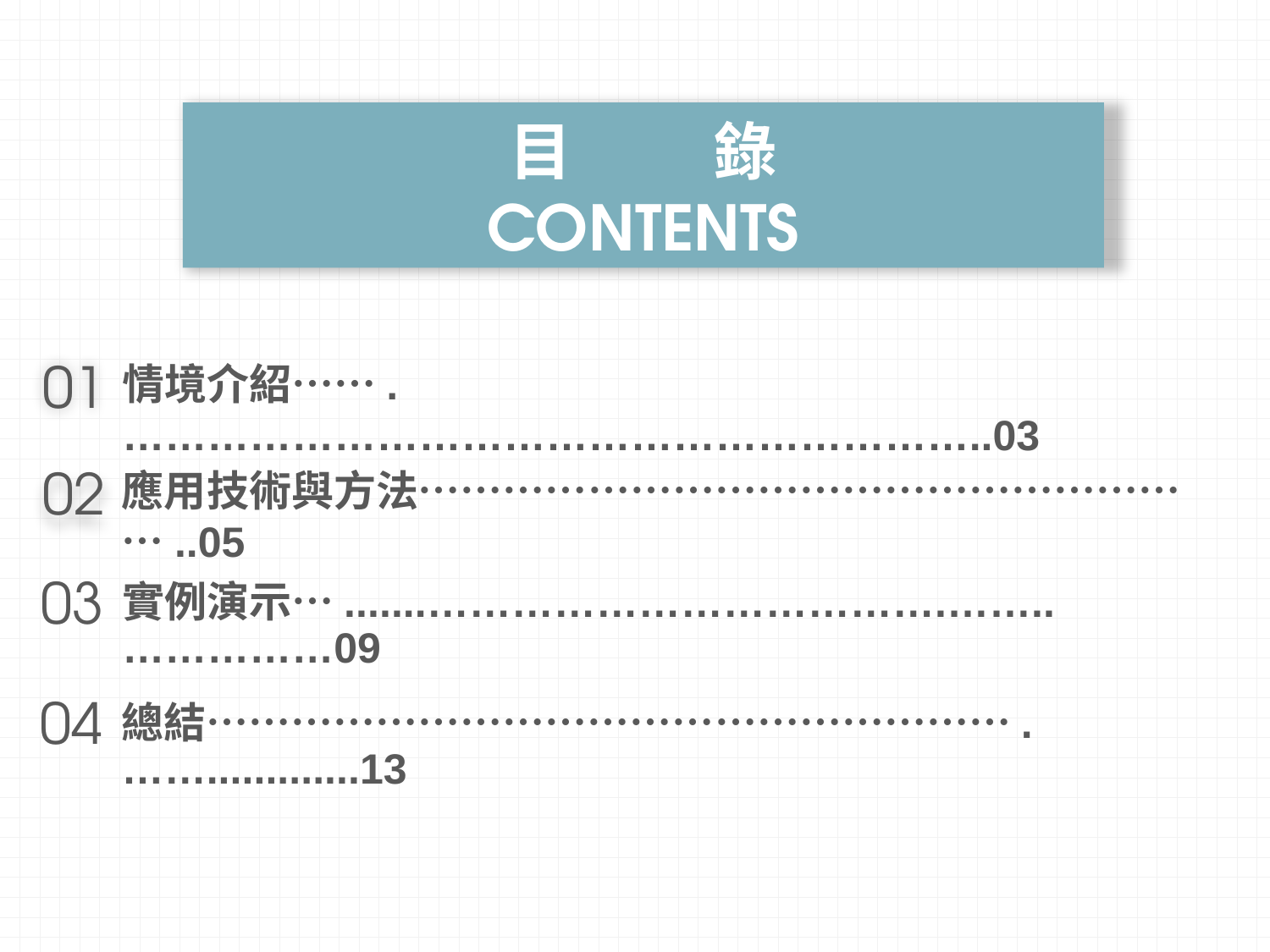

目          錄
CONTENTS
01
情境介紹…….……………………………………………………..03
02
應用技術與方法…………………………………………………..05
03
實例演示….......……………………………….……..……………09
04
總結………………………………………………….…….............13